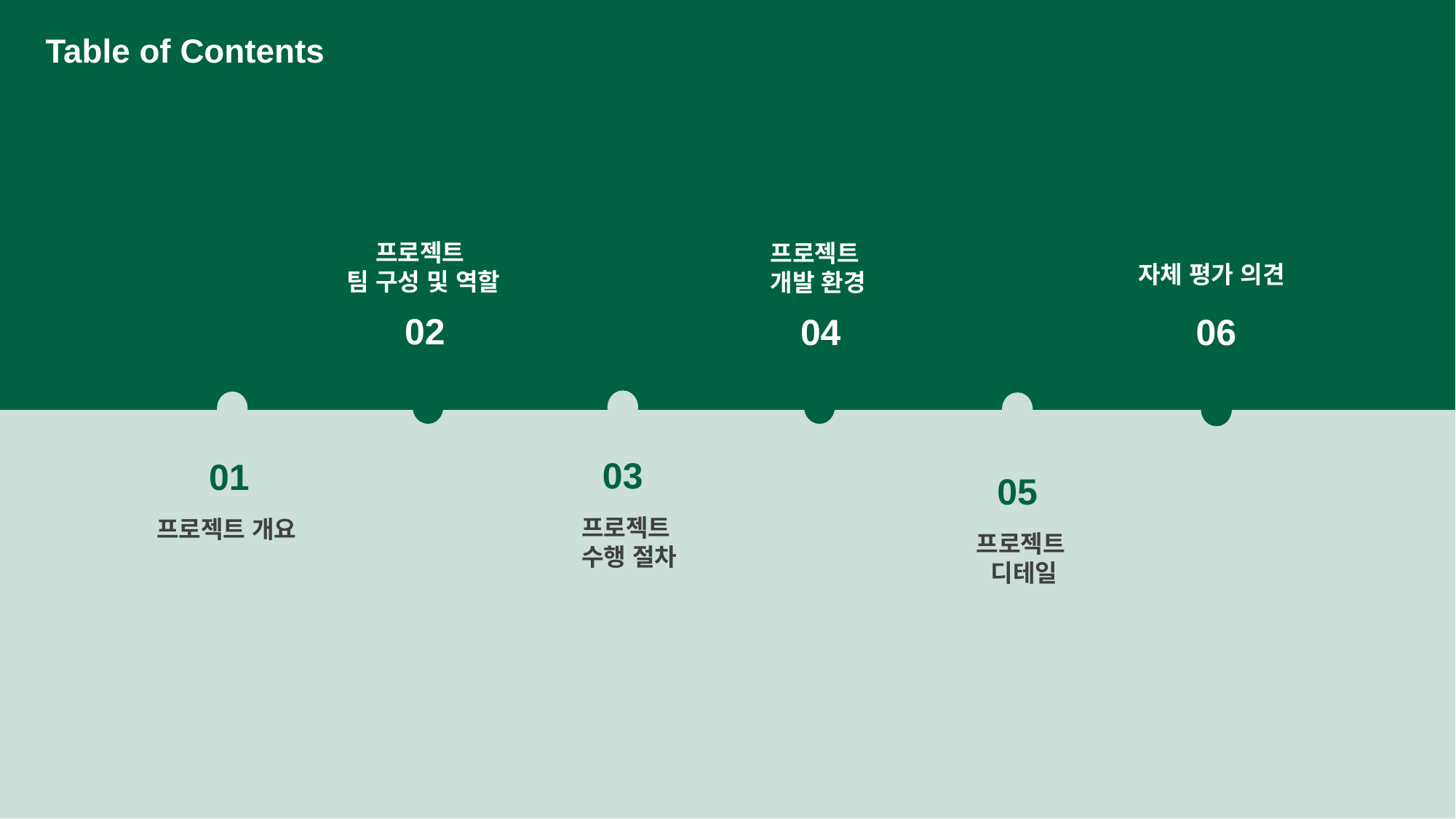

Table of Contents
프로젝트
팀 구성 및 역할
02

프로젝트
개발 환경
04

자체 평가 의견

06

03
프로젝트
수행 절차

01
프로젝트 개요

05
프로젝트
디테일